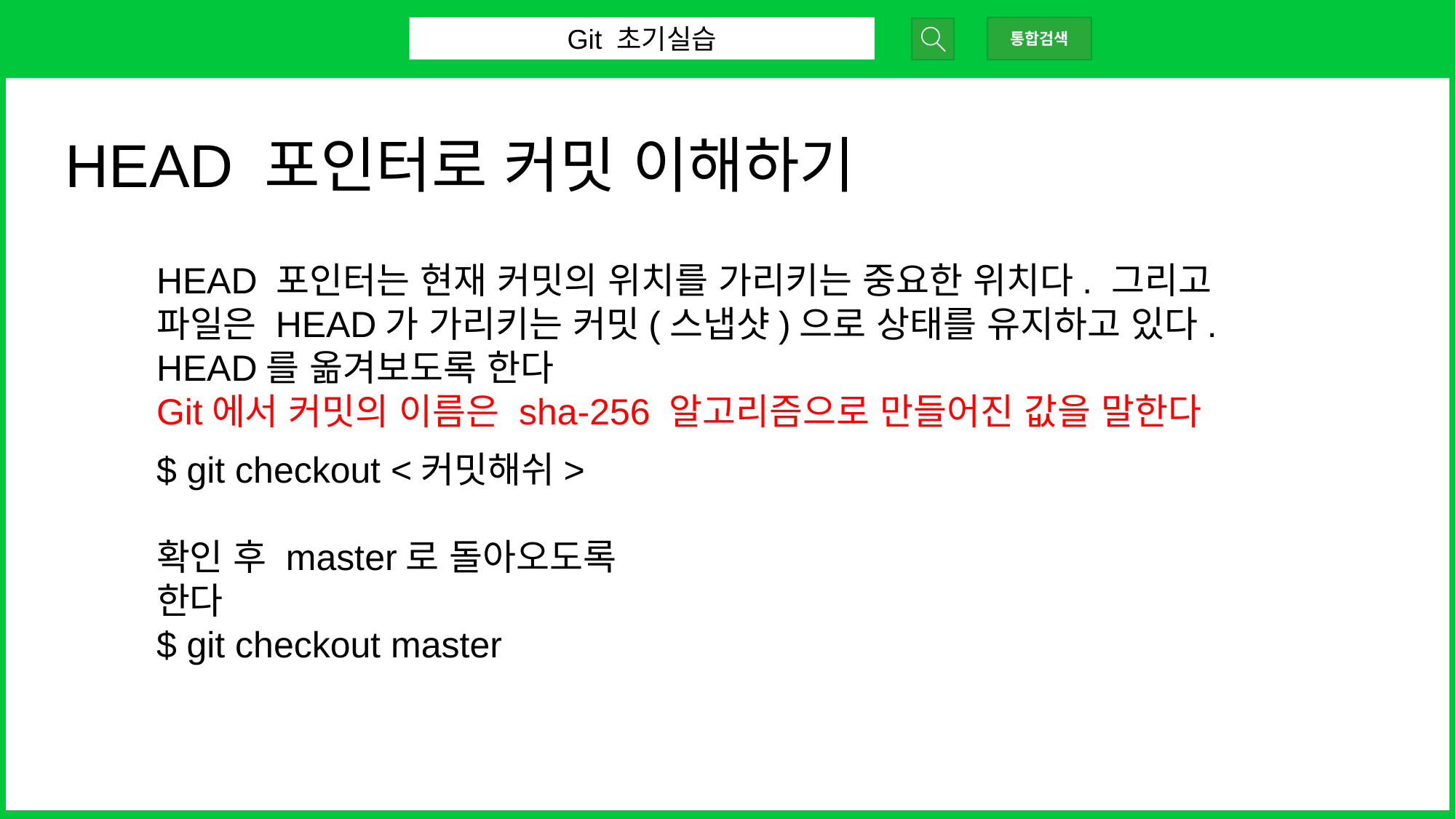

Git 초기실습
통합검색

HEAD 포인터로 커밋 이해하기
HEAD 포인터는 현재 커밋의 위치를 가리키는 중요한 위치다. 그리고 파일은 HEAD가 가리키는 커밋(스냅샷)으로 상태를 유지하고 있다. HEAD를 옮겨보도록 한다
Git에서 커밋의 이름은 sha-256 알고리즘으로 만들어진 값을 말한다
$ git checkout <커밋해쉬>

확인 후 master로 돌아오도록 한다
$ git checkout master